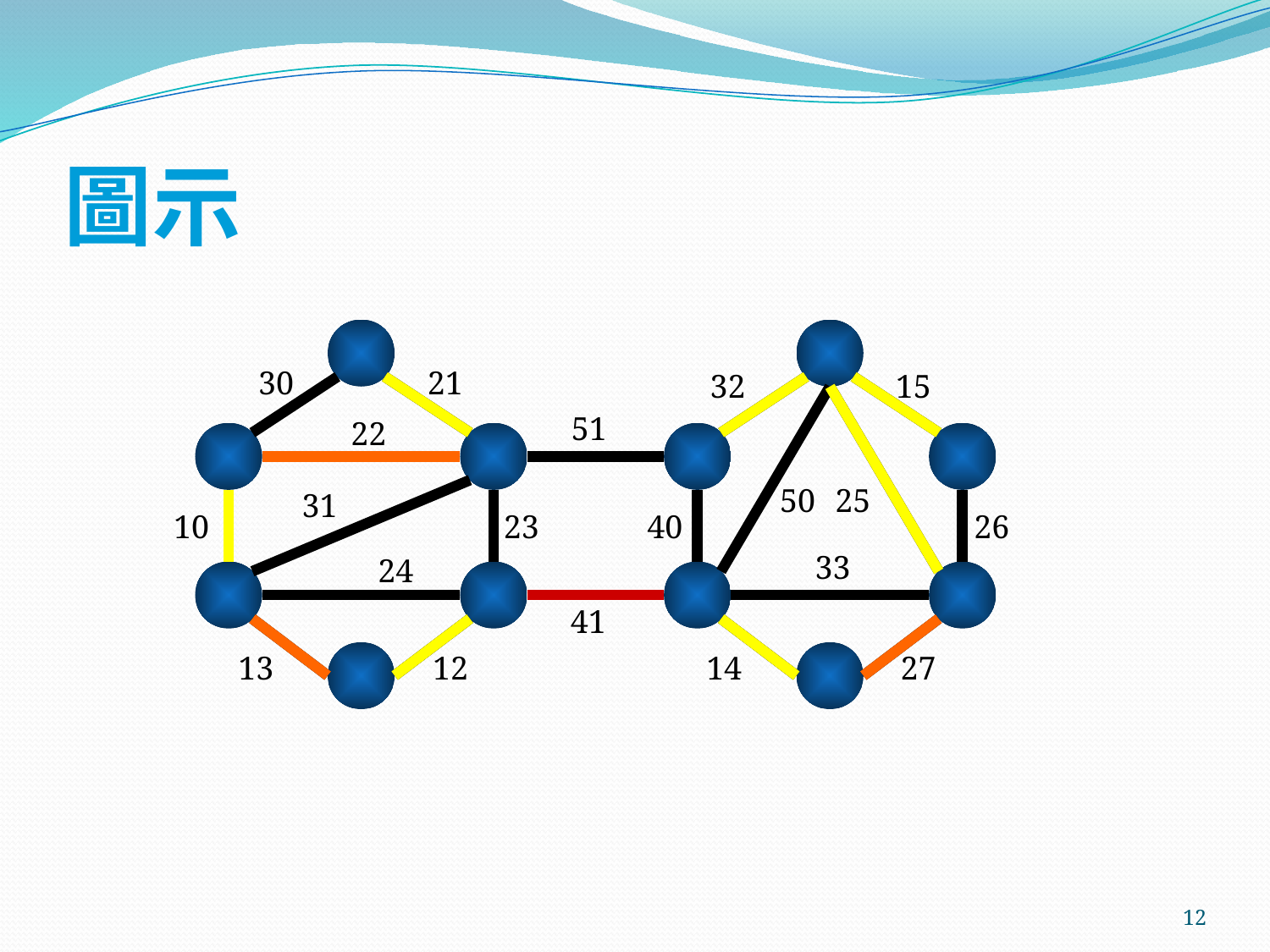

# 圖示

30
31
24
21
32
15
50
40
33
51
22

25
10
23
26

41
13
12
14
27

12